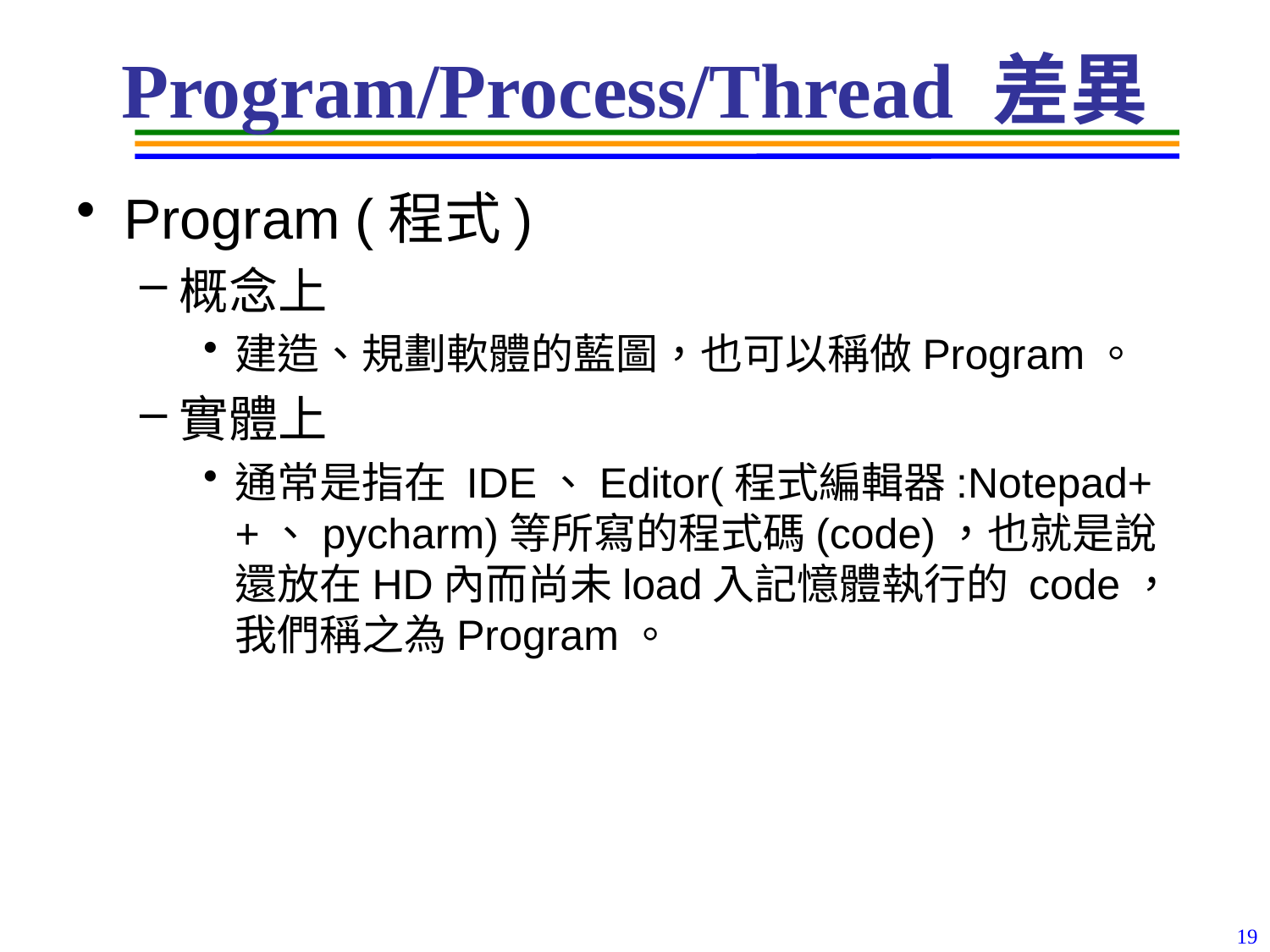

# Program/Process/Thread 差異
Program (程式)
概念上
建造、規劃軟體的藍圖，也可以稱做Program。
實體上
通常是指在 IDE、Editor(程式編輯器:Notepad++、pycharm)等所寫的程式碼(code)，也就是說還放在HD內而尚未load入記憶體執行的 code，我們稱之為Program。

19